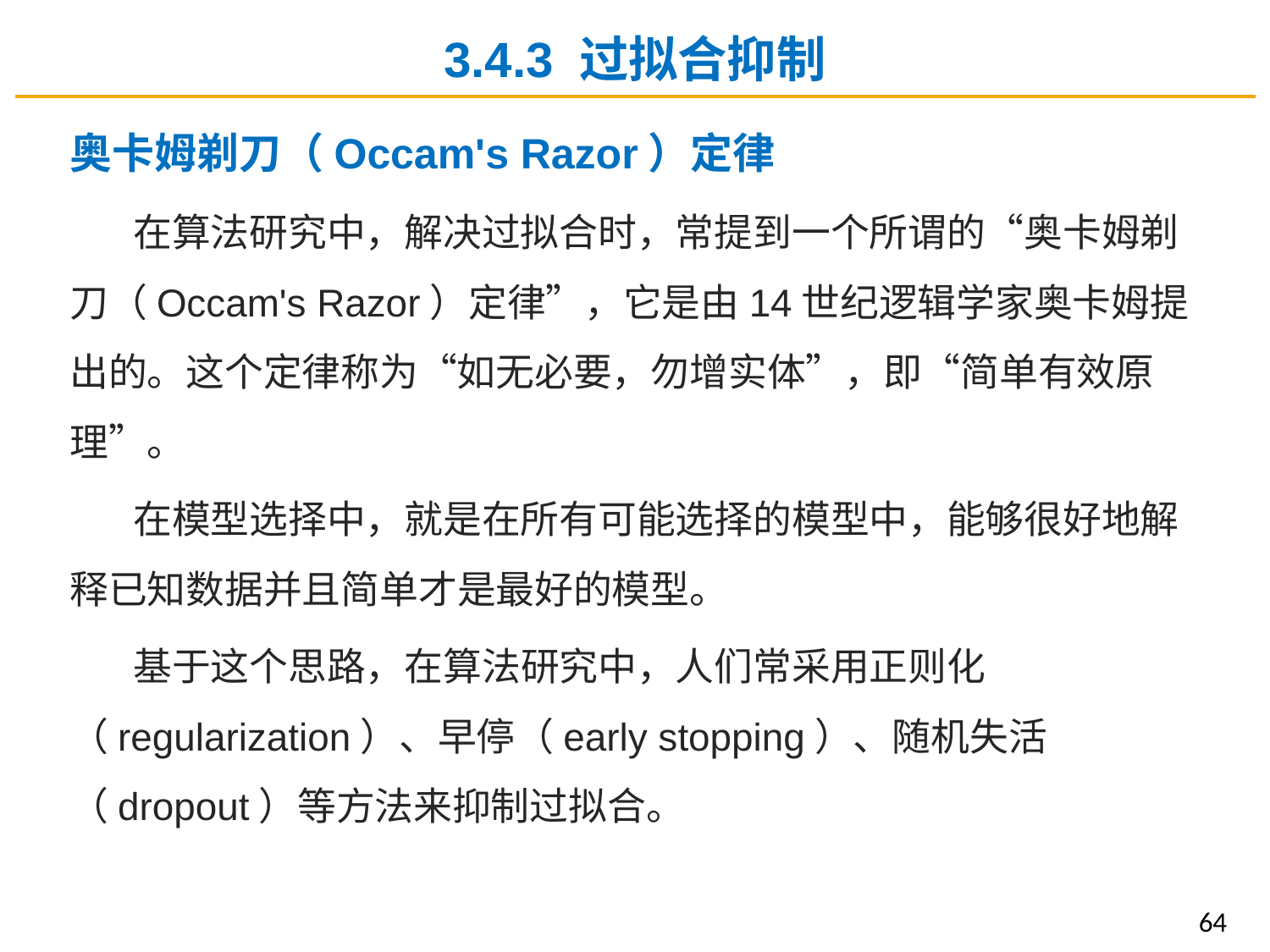

3.4.3 过拟合抑制
奥卡姆剃刀（Occam's Razor）定律
在算法研究中，解决过拟合时，常提到一个所谓的“奥卡姆剃刀（Occam's Razor）定律”，它是由14世纪逻辑学家奥卡姆提出的。这个定律称为“如无必要，勿增实体”，即“简单有效原理”。
在模型选择中，就是在所有可能选择的模型中，能够很好地解释已知数据并且简单才是最好的模型。
基于这个思路，在算法研究中，人们常采用正则化（regularization）、早停（early stopping）、随机失活（dropout）等方法来抑制过拟合。
64